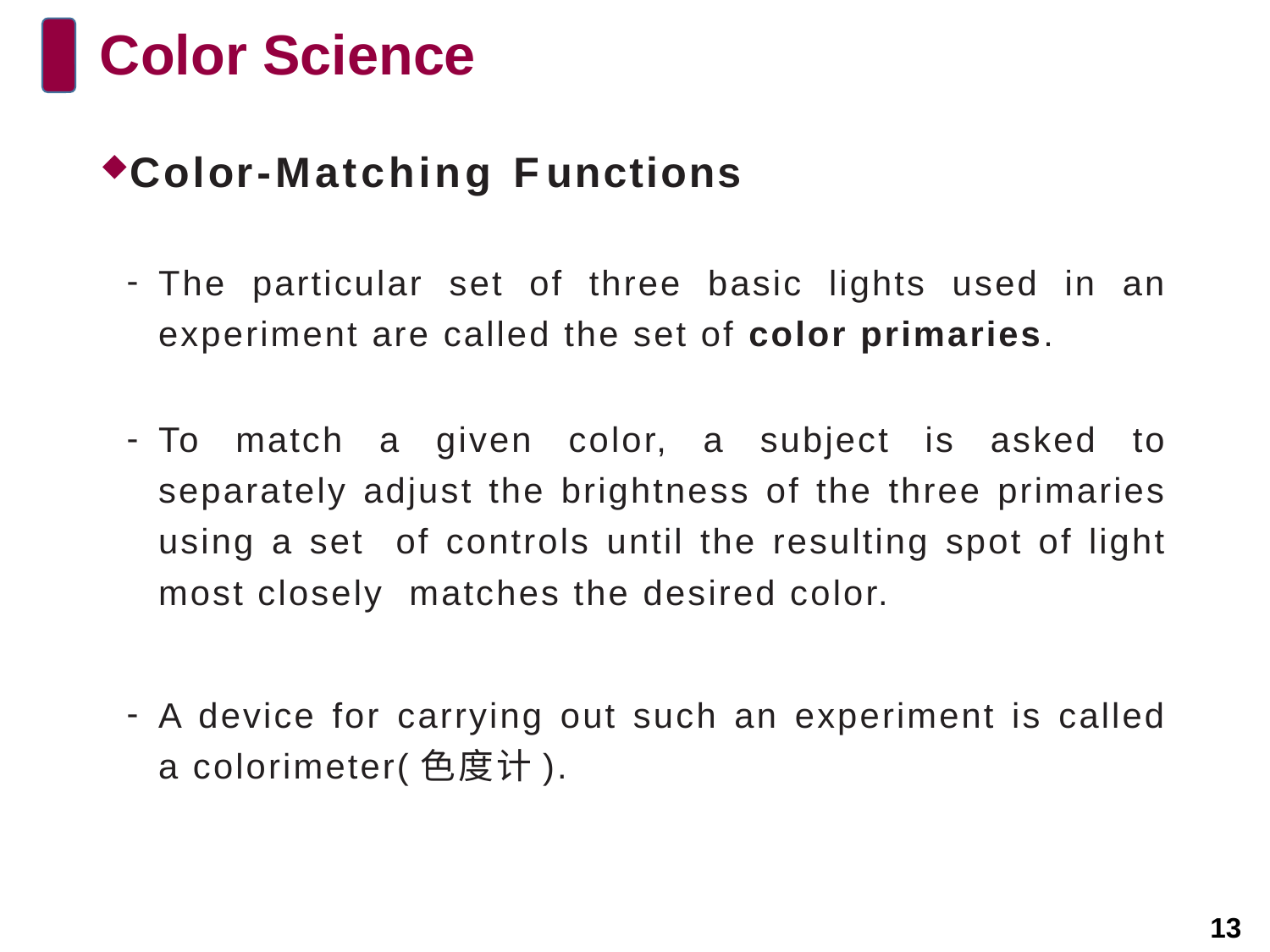

# Color Science
Color-Matching Functions

The particular set of three basic lights used in an experiment are called the set of color primaries.

To match a given color, a subject is asked to separately adjust the brightness of the three primaries using a set  of controls until the resulting spot of light most closely  matches the desired color.

A device for carrying out such an experiment is called a colorimeter(色度计).

13